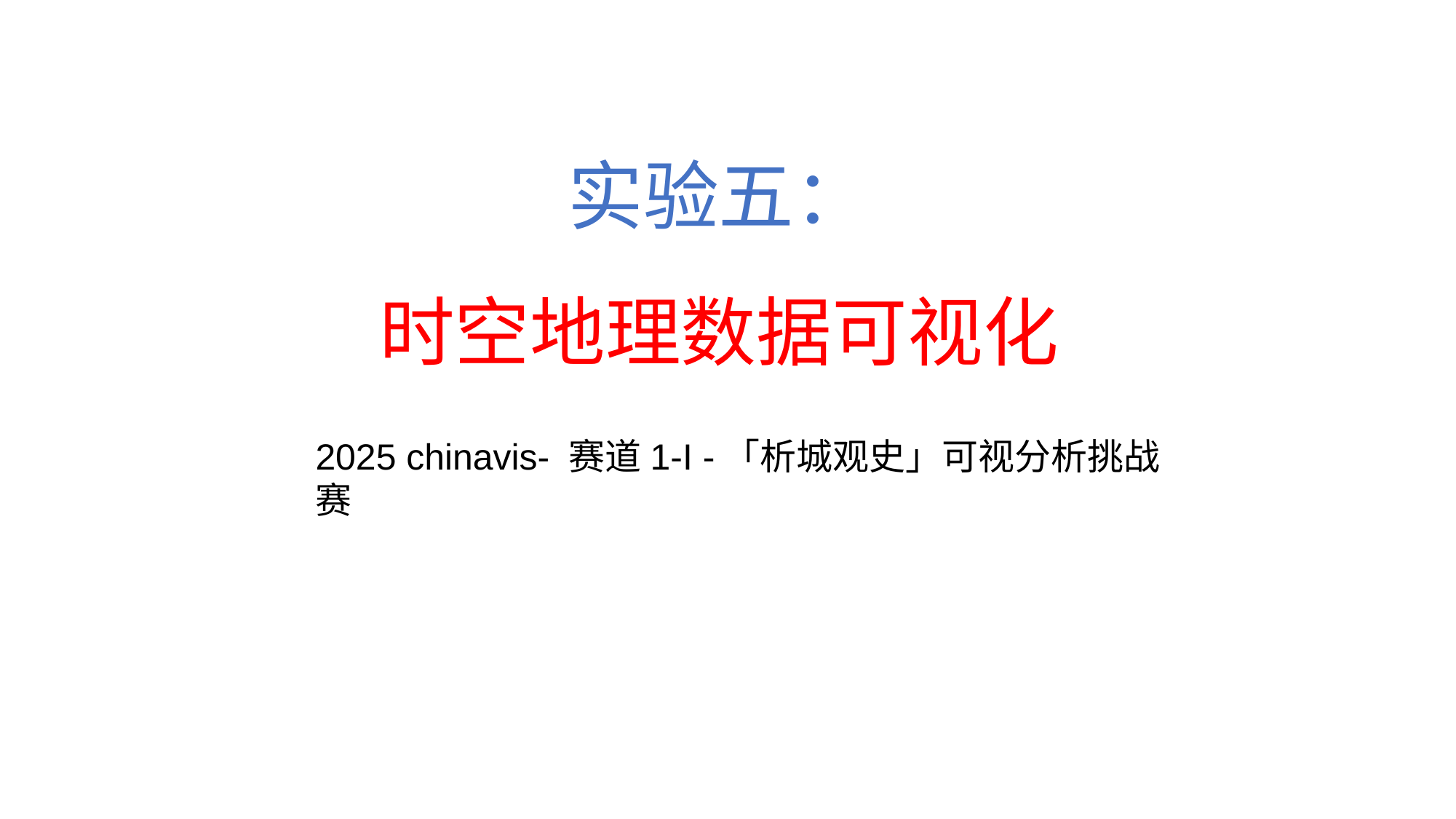

# 实验五： 时空地理数据可视化
2025 chinavis- 赛道1-I -「析城观史」可视分析挑战赛